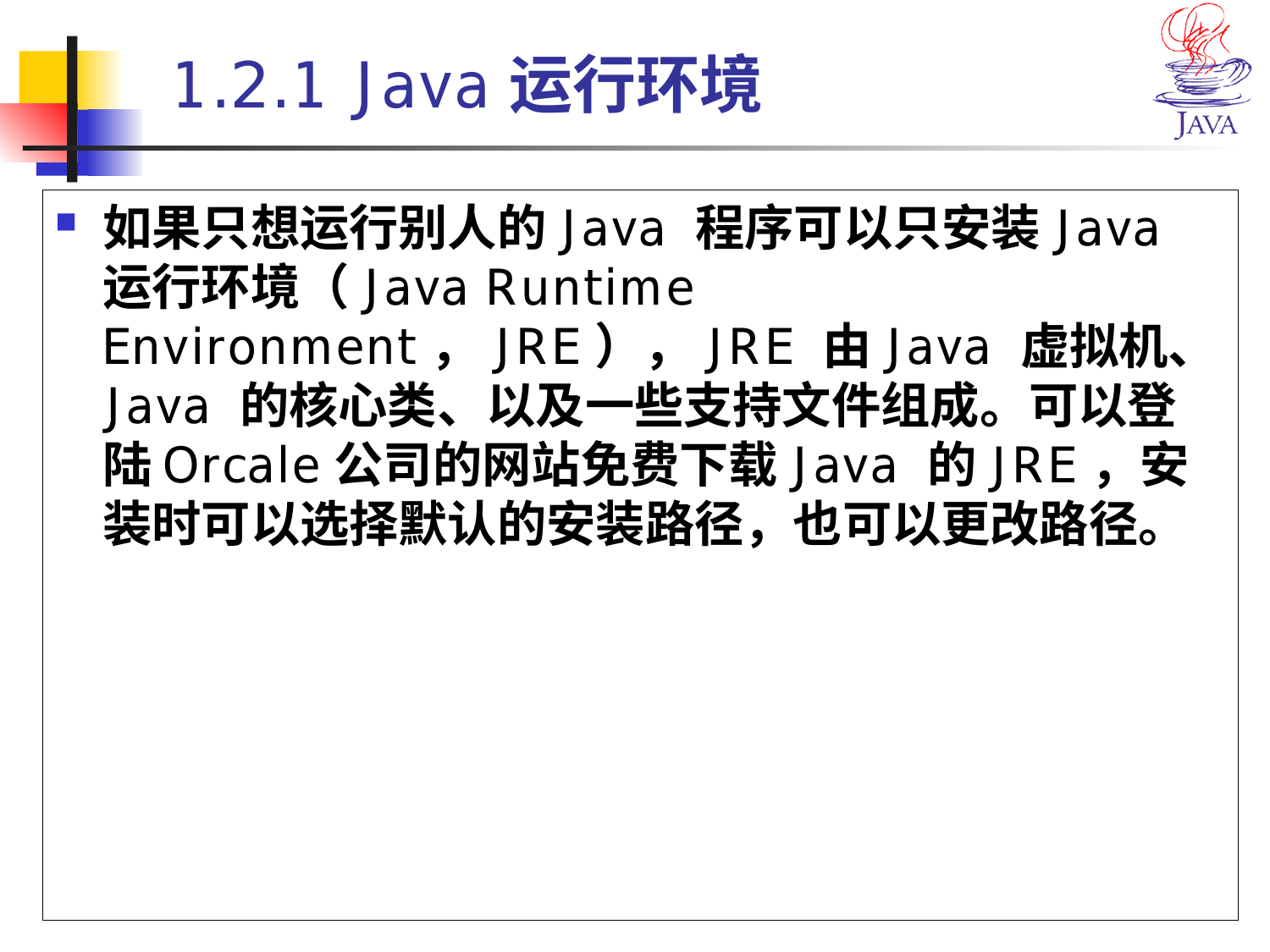

# 1.2.1 Java运行环境
如果只想运行别人的Java 程序可以只安装Java 运行环境（Java Runtime Environment，JRE），JRE 由Java 虚拟机、Java 的核心类、以及一些支持文件组成。可以登陆Orcale公司的网站免费下载Java 的JRE，安装时可以选择默认的安装路径，也可以更改路径。